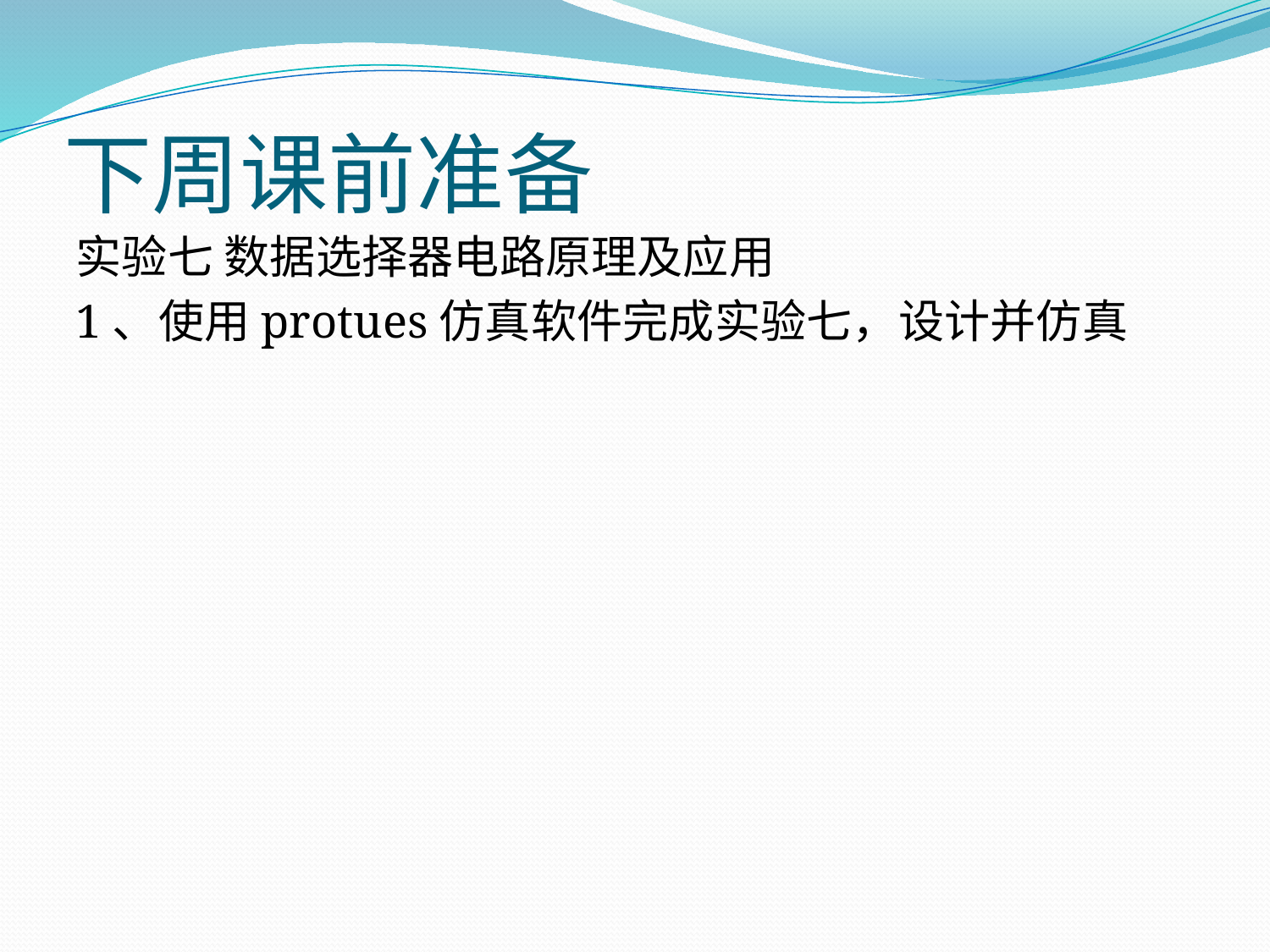

# 下周课前准备
实验七 数据选择器电路原理及应用
1、使用protues仿真软件完成实验七，设计并仿真